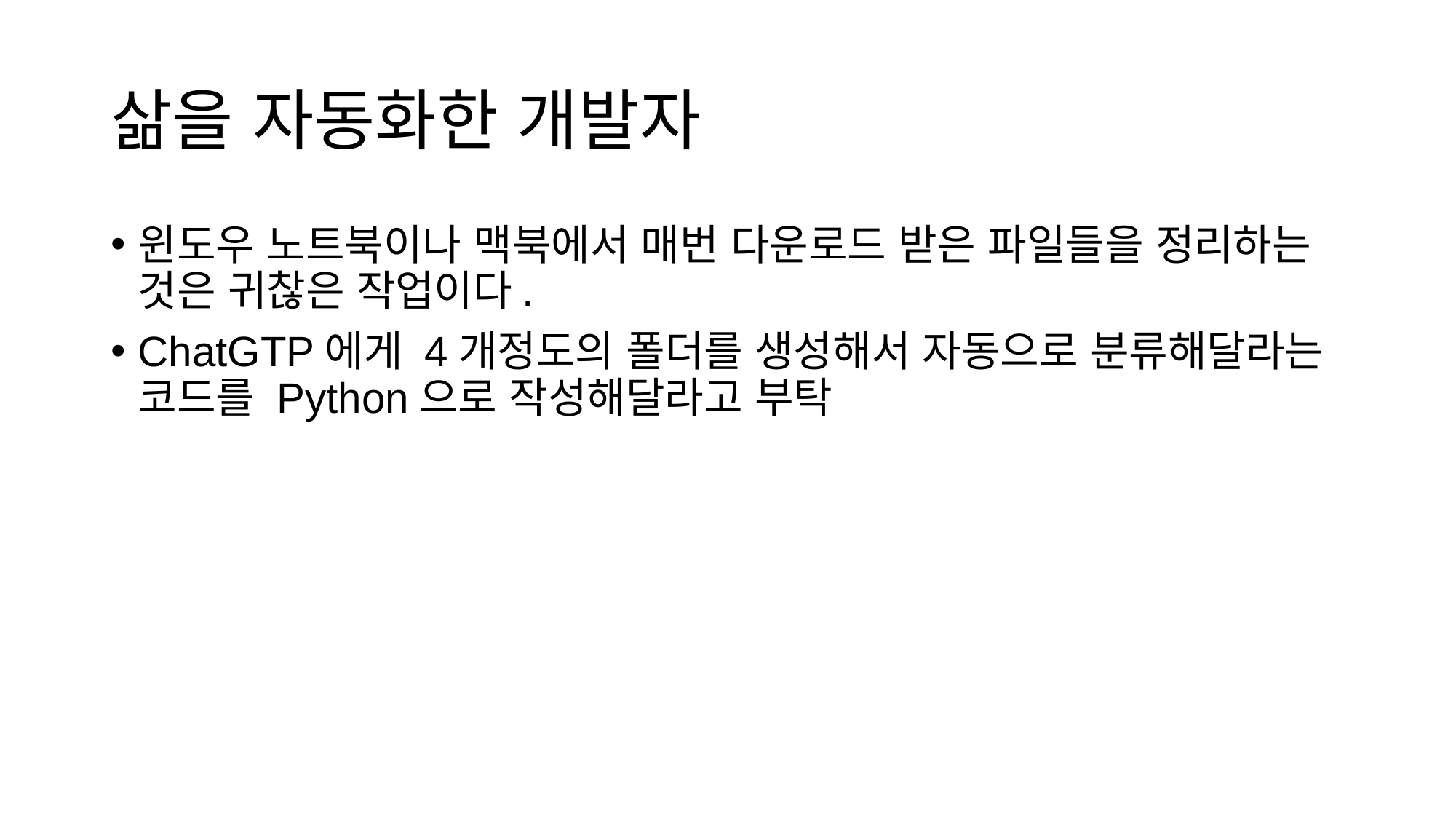

# 삶을 자동화한 개발자
윈도우 노트북이나 맥북에서 매번 다운로드 받은 파일들을 정리하는 것은 귀찮은 작업이다.
ChatGTP에게 4개정도의 폴더를 생성해서 자동으로 분류해달라는 코드를 Python으로 작성해달라고 부탁